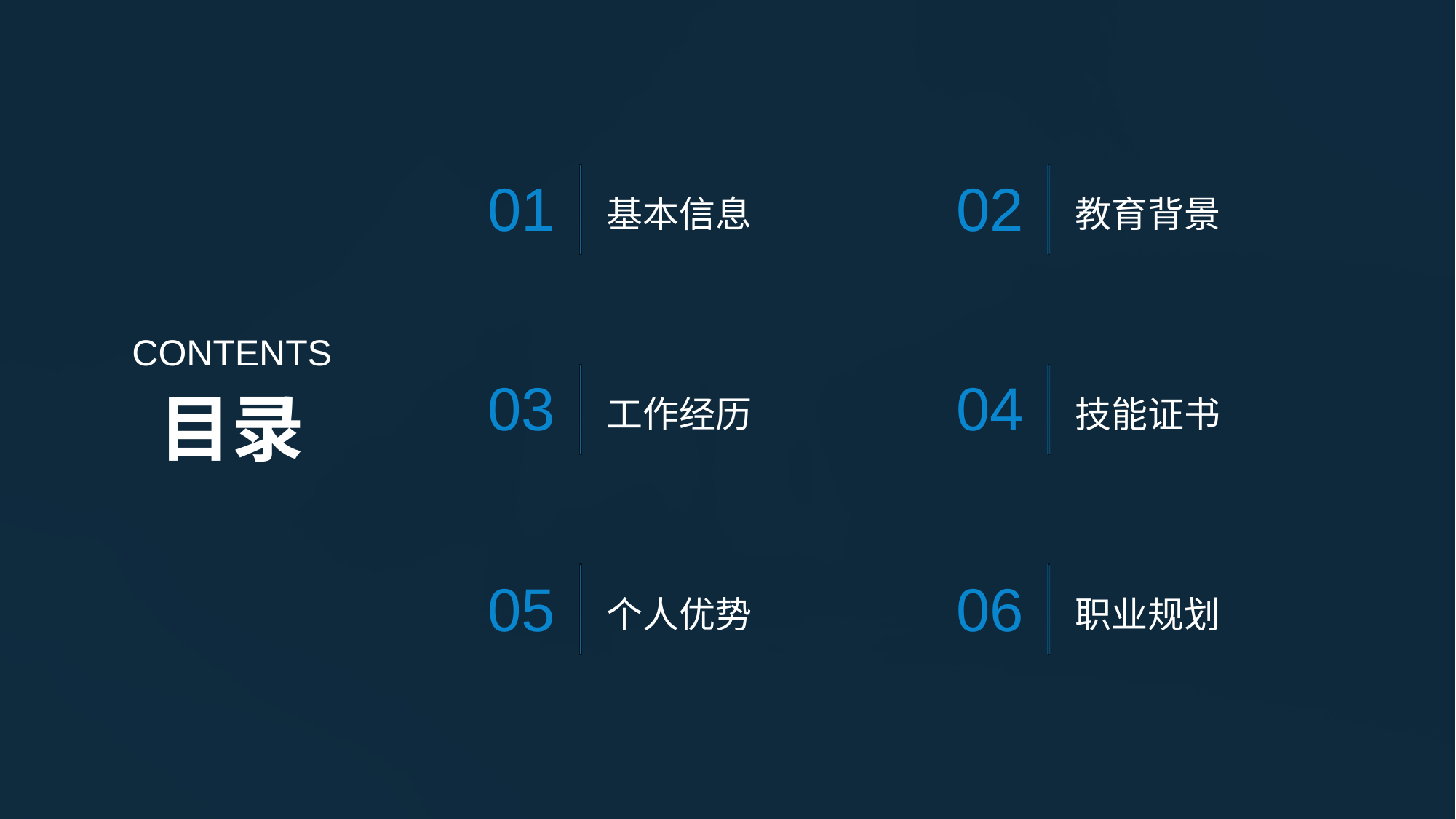

基本信息
教育背景

01
02
CONTENTS
工作经历
技能证书

03
04
目录
个人优势
职业规划

05
06